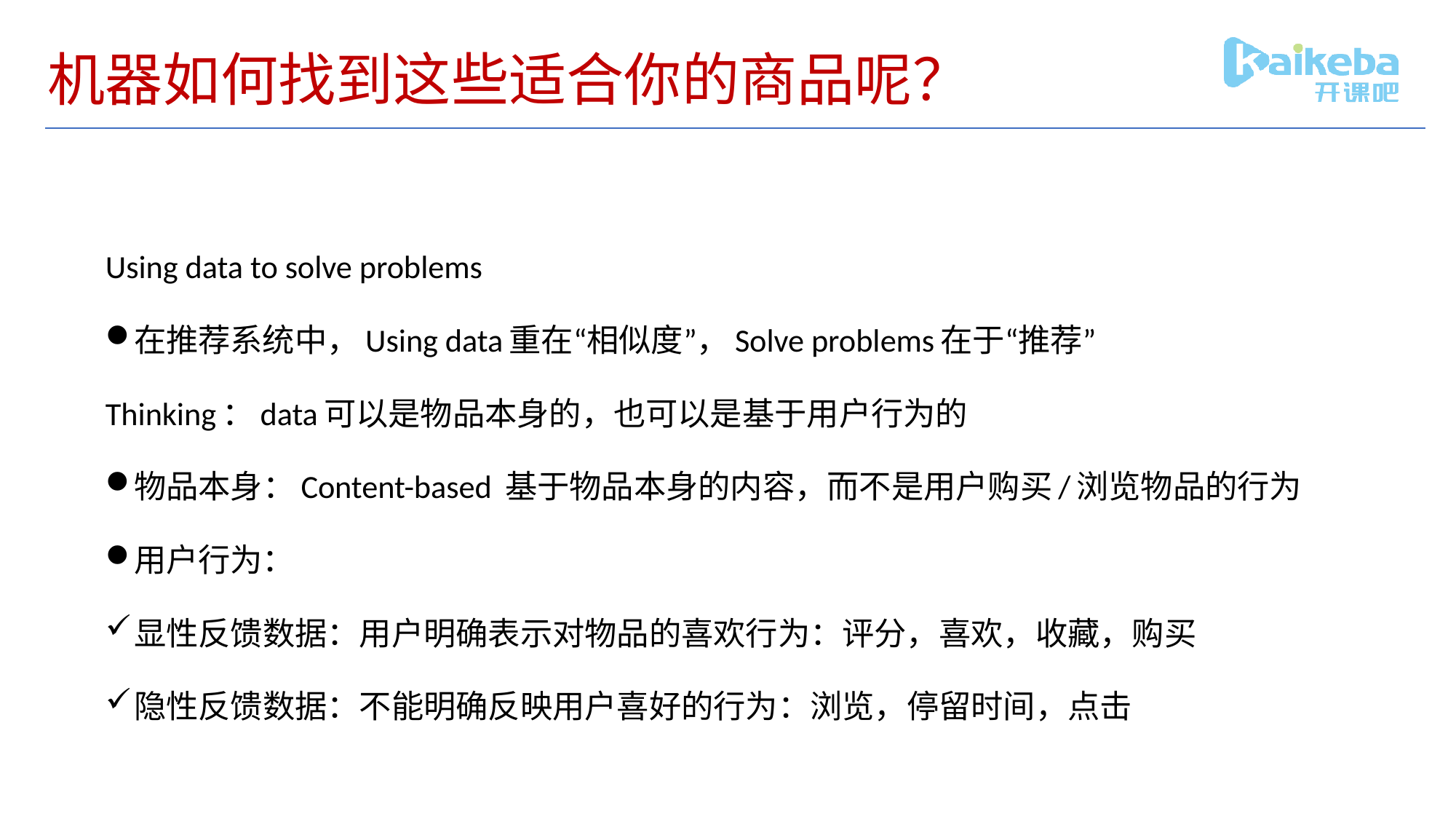

# 机器如何找到这些适合你的商品呢？
Using data to solve problems
在推荐系统中，Using data重在“相似度”，Solve problems在于“推荐”
Thinking：data可以是物品本身的，也可以是基于用户行为的
物品本身：Content-based 基于物品本身的内容，而不是用户购买/浏览物品的行为
用户行为：
显性反馈数据：用户明确表示对物品的喜欢行为：评分，喜欢，收藏，购买
隐性反馈数据：不能明确反映用户喜好的行为：浏览，停留时间，点击